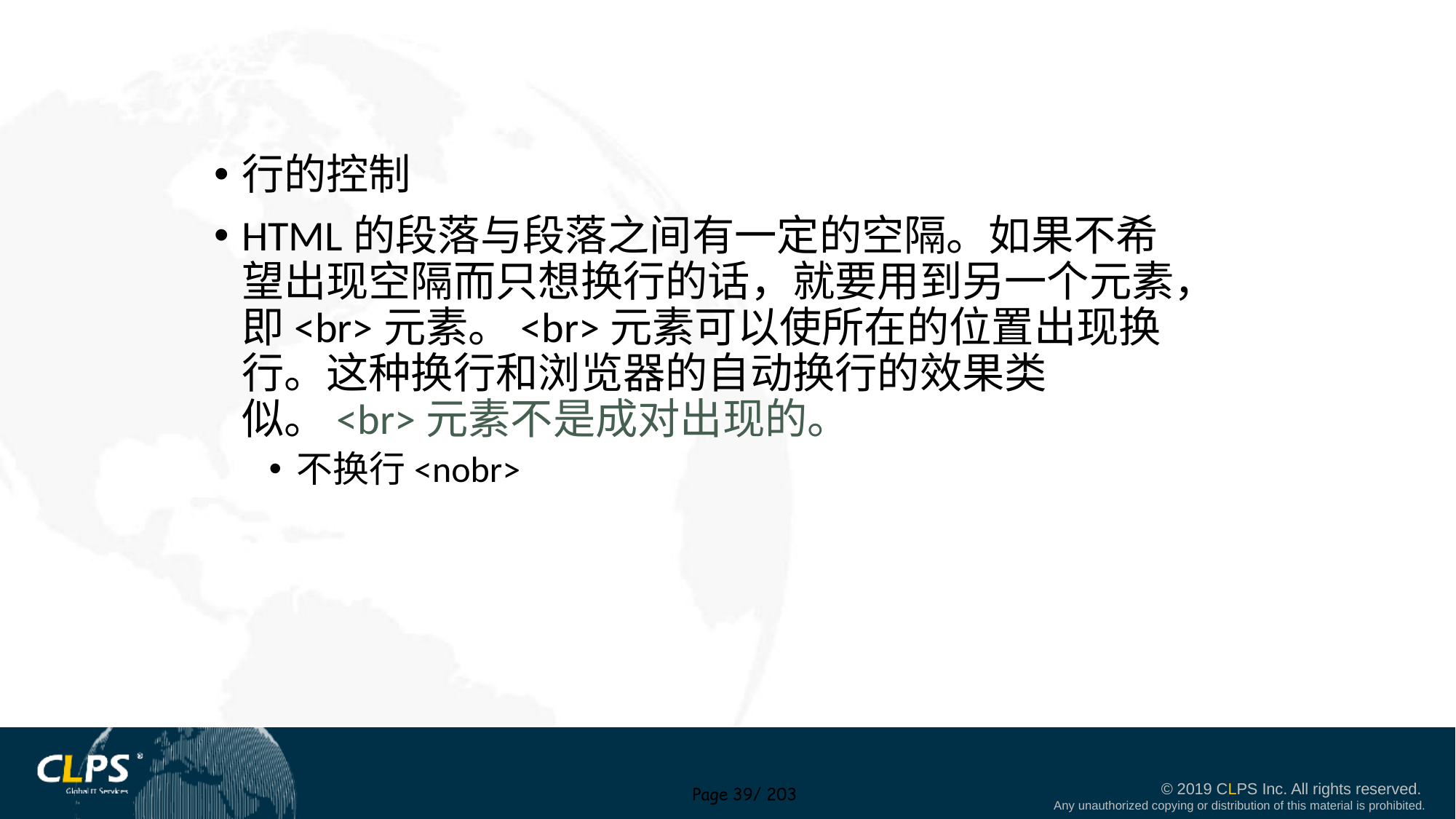

行的控制
HTML的段落与段落之间有一定的空隔。如果不希望出现空隔而只想换行的话，就要用到另一个元素，即<br>元素。<br>元素可以使所在的位置出现换行。这种换行和浏览器的自动换行的效果类似。<br>元素不是成对出现的。
不换行<nobr>
Page 39/ 203